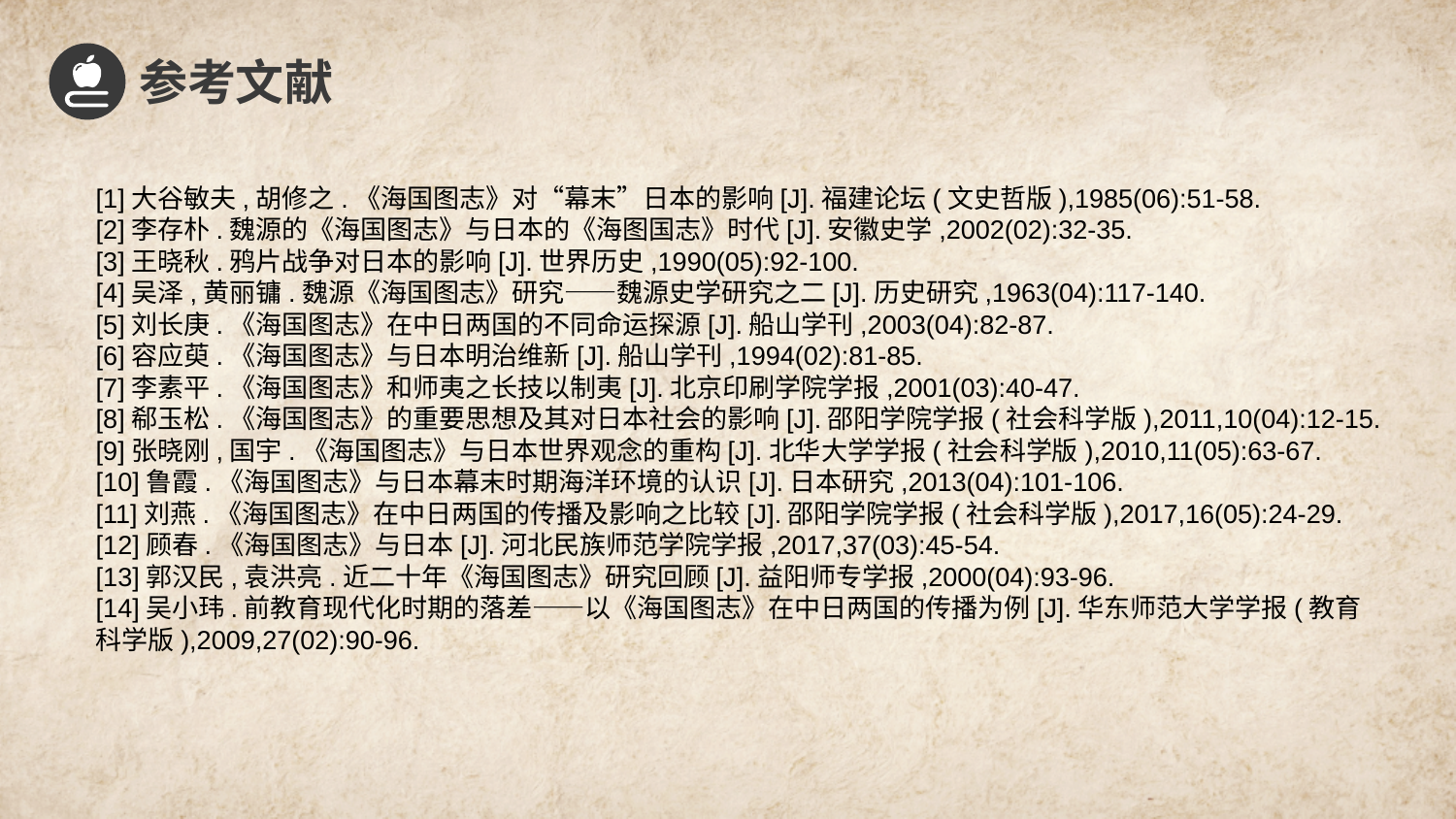

参考文献
[1]大谷敏夫,胡修之.《海国图志》对“幕末”日本的影响[J].福建论坛(文史哲版),1985(06):51-58.
[2]李存朴.魏源的《海国图志》与日本的《海图国志》时代[J].安徽史学,2002(02):32-35.
[3]王晓秋.鸦片战争对日本的影响[J].世界历史,1990(05):92-100.
[4]吴泽,黄丽镛.魏源《海国图志》研究——魏源史学研究之二[J].历史研究,1963(04):117-140.
[5]刘长庚.《海国图志》在中日两国的不同命运探源[J].船山学刊,2003(04):82-87.
[6]容应萸.《海国图志》与日本明治维新[J].船山学刊,1994(02):81-85.
[7]李素平.《海国图志》和师夷之长技以制夷[J].北京印刷学院学报,2001(03):40-47.
[8]郗玉松.《海国图志》的重要思想及其对日本社会的影响[J].邵阳学院学报(社会科学版),2011,10(04):12-15.
[9]张晓刚,国宇.《海国图志》与日本世界观念的重构[J].北华大学学报(社会科学版),2010,11(05):63-67.
[10]鲁霞.《海国图志》与日本幕末时期海洋环境的认识[J].日本研究,2013(04):101-106.
[11]刘燕.《海国图志》在中日两国的传播及影响之比较[J].邵阳学院学报(社会科学版),2017,16(05):24-29.
[12]顾春.《海国图志》与日本[J].河北民族师范学院学报,2017,37(03):45-54.
[13]郭汉民,袁洪亮.近二十年《海国图志》研究回顾[J].益阳师专学报,2000(04):93-96.
[14]吴小玮.前教育现代化时期的落差——以《海国图志》在中日两国的传播为例[J].华东师范大学学报(教育科学版),2009,27(02):90-96.